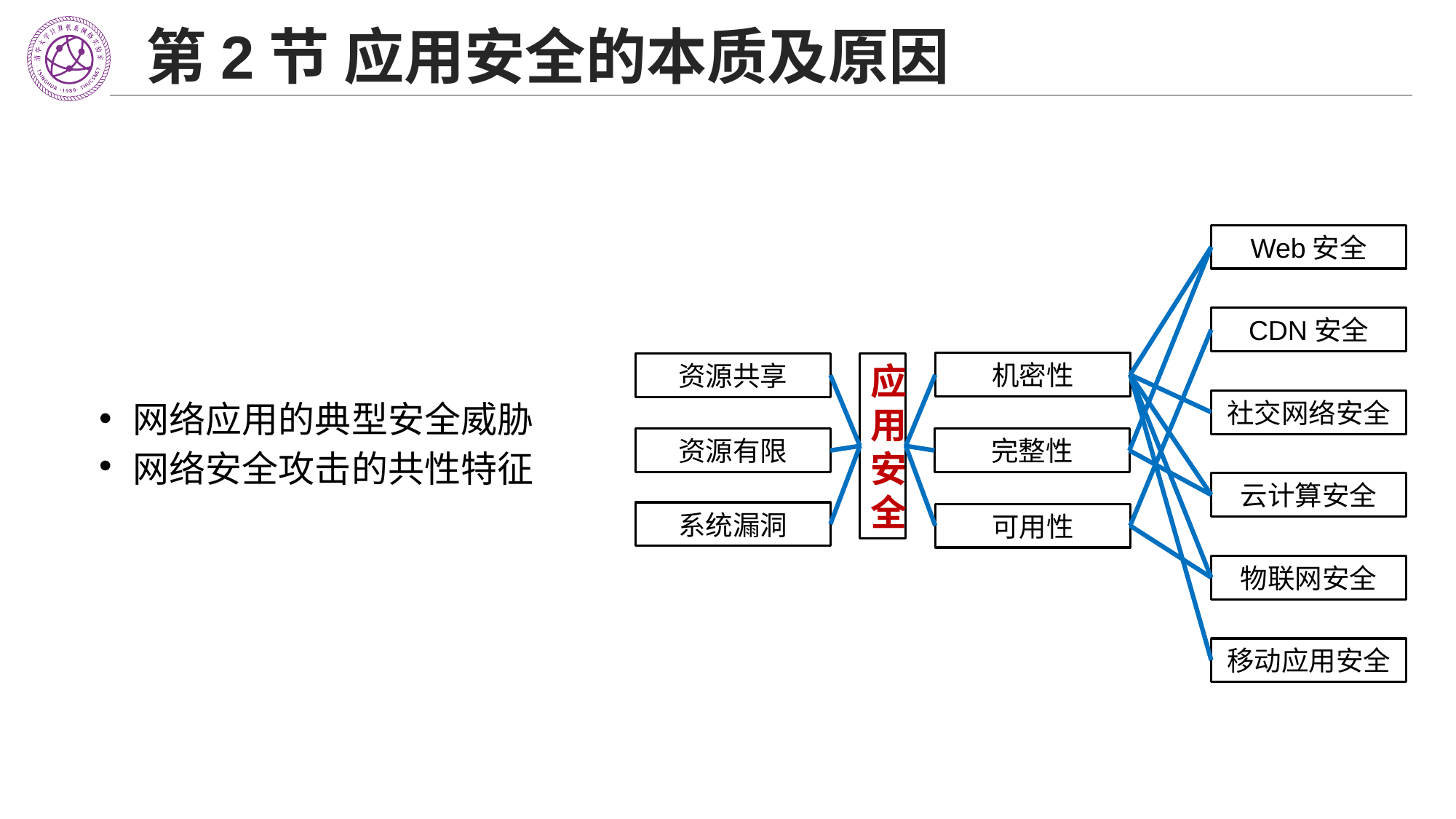

# 第2节 应用安全的本质及原因
Web安全
CDN安全
机密性
应用
安全
资源共享
社交网络安全
网络应用的典型安全威胁
网络安全攻击的共性特征

资源有限
完整性
云计算安全
系统漏洞
可用性
物联网安全
移动应用安全